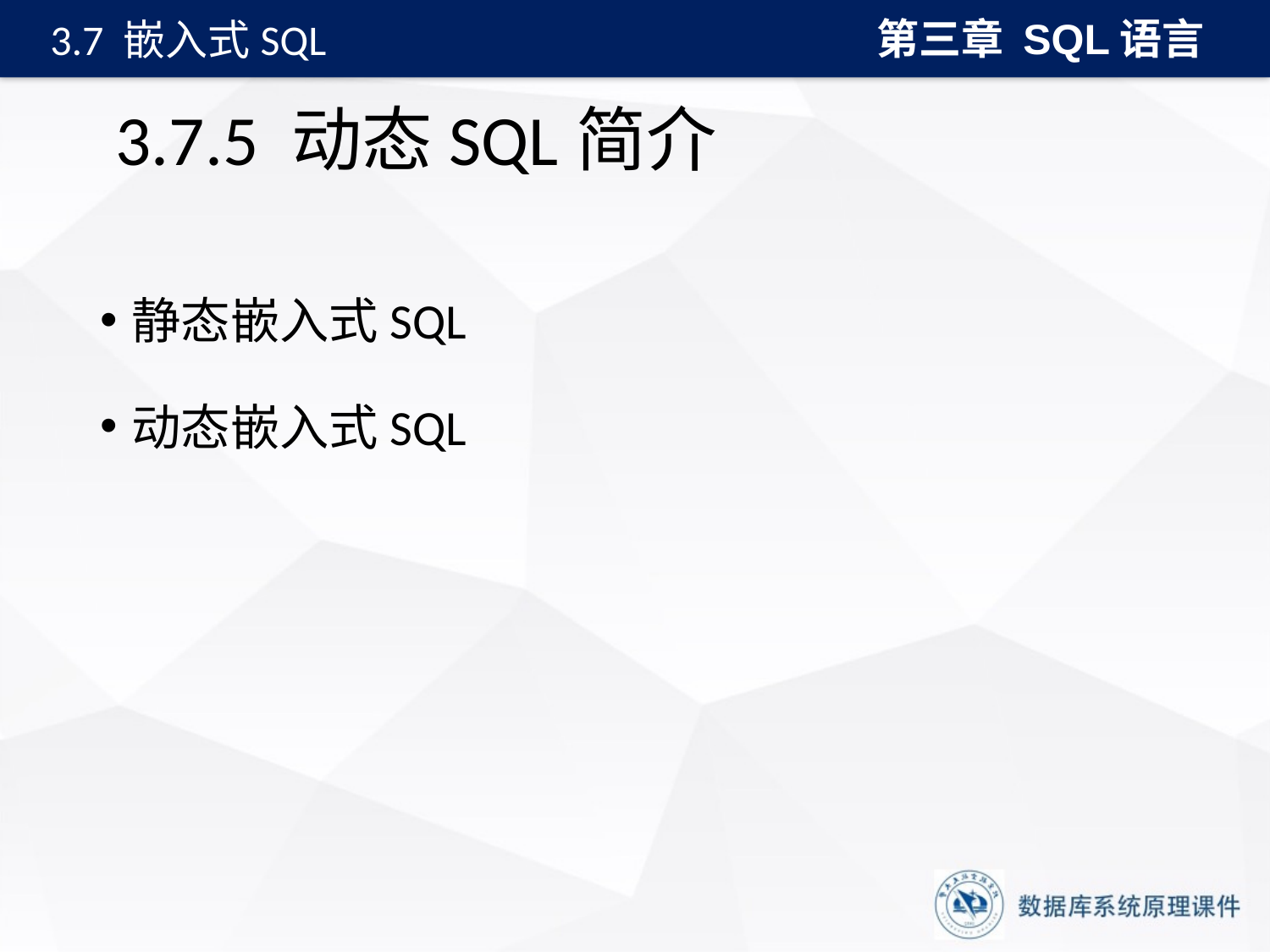

第三章 SQL语言
3.7 嵌入式SQL
# 3.7.5 动态SQL简介
静态嵌入式SQL
动态嵌入式SQL